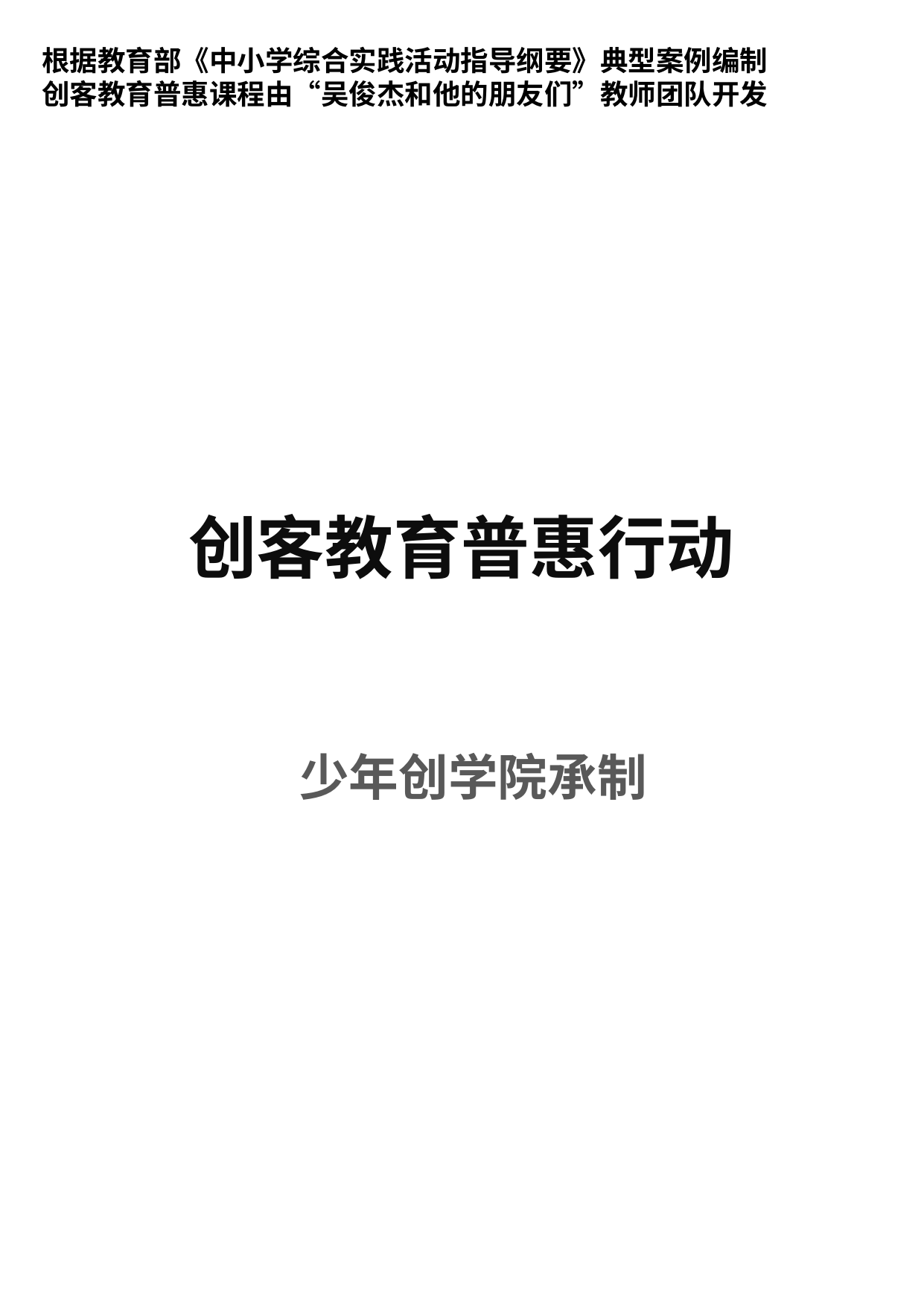

根据教育部《中小学综合实践活动指导纲要》典型案例编制
创客教育普惠课程由“吴俊杰和他的朋友们”教师团队开发
# 创客教育普惠行动
 少年创学院承制